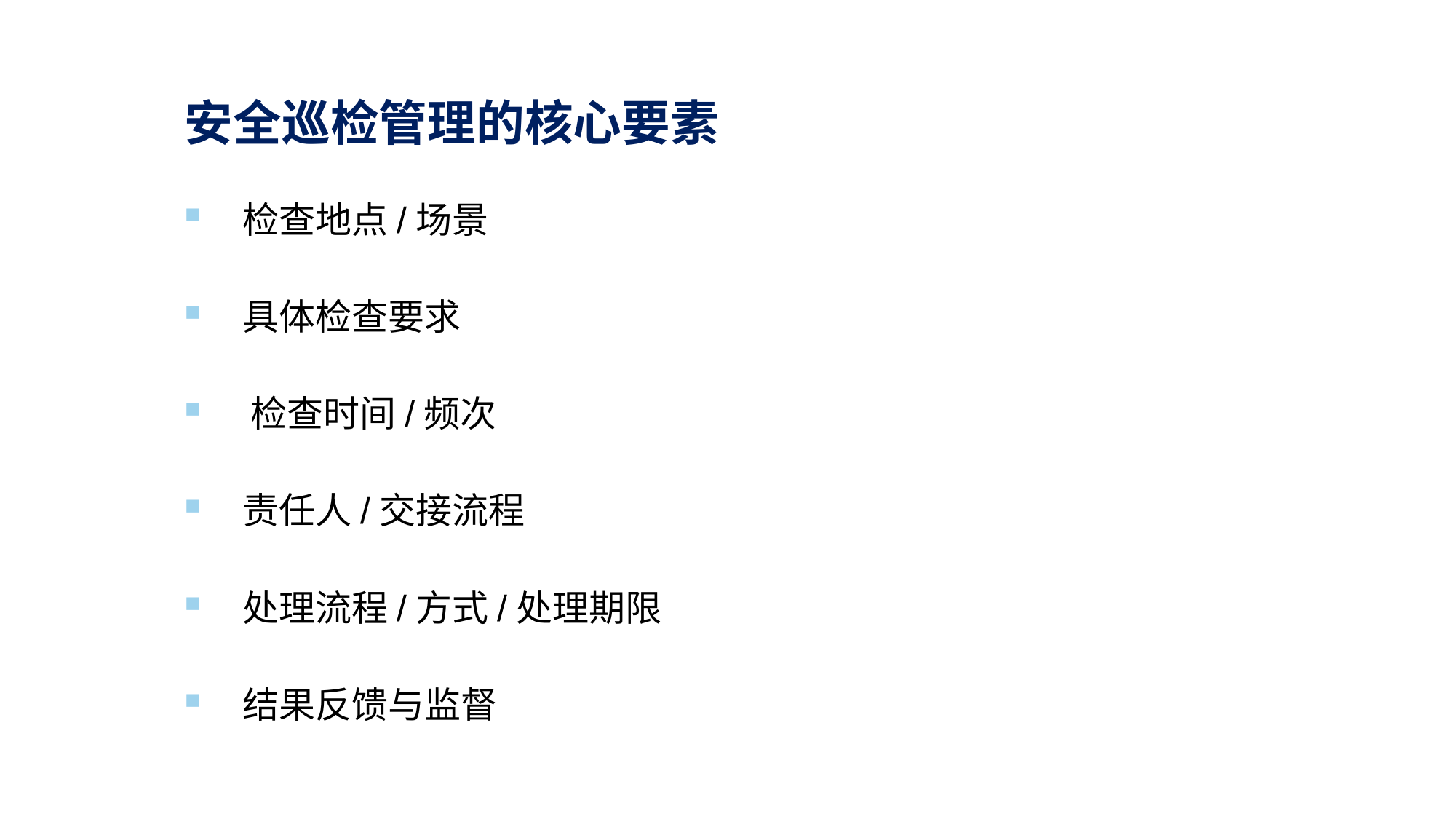

安全巡检管理的核心要素
 检查地点/场景
 具体检查要求
  检查时间/频次
 责任人/交接流程
 处理流程/方式/处理期限
 结果反馈与监督